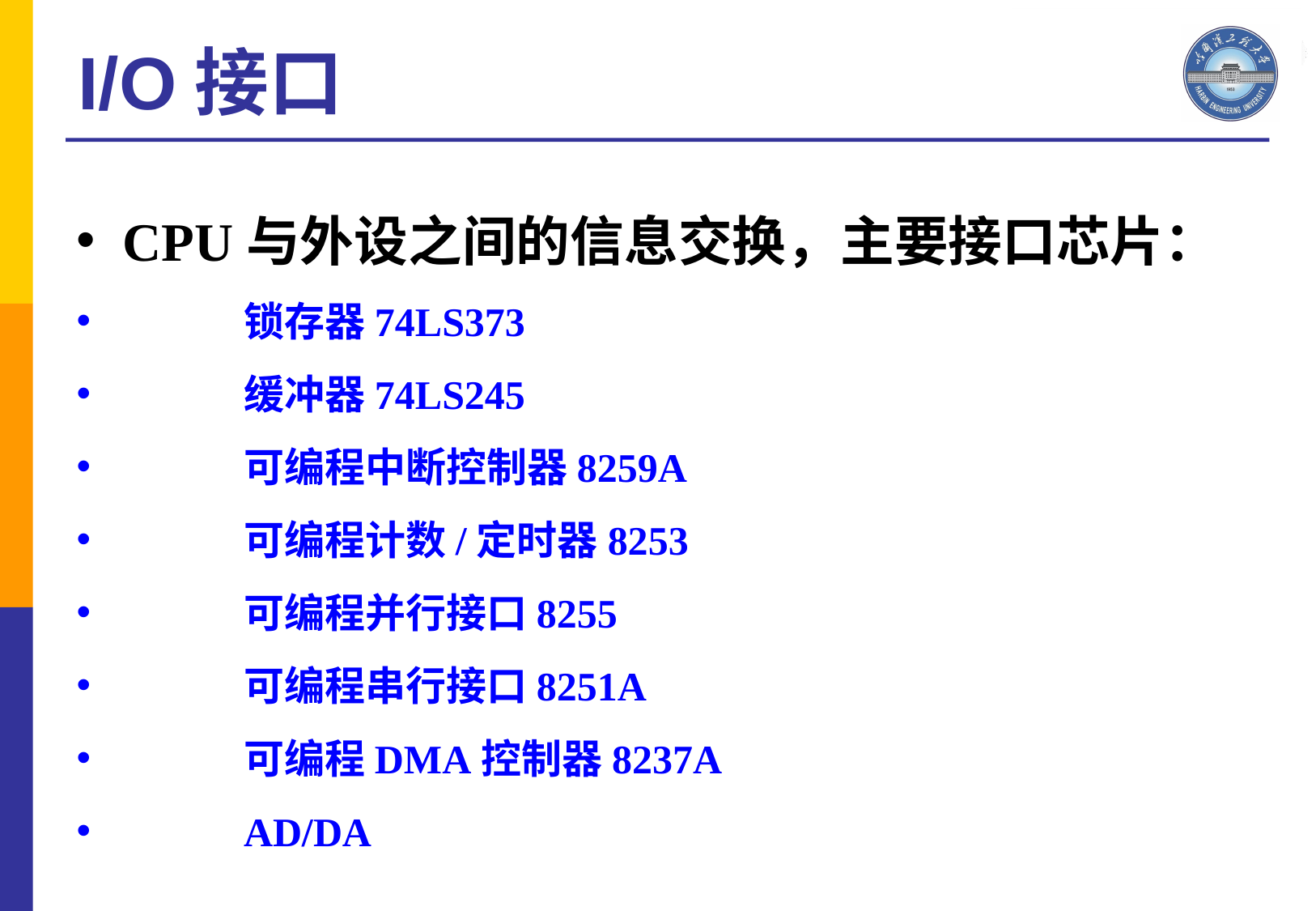

I/O接口
CPU与外设之间的信息交换，主要接口芯片：
	锁存器74LS373
	缓冲器74LS245
	可编程中断控制器8259A
	可编程计数/定时器8253
	可编程并行接口8255
	可编程串行接口8251A
	可编程DMA控制器8237A
	AD/DA